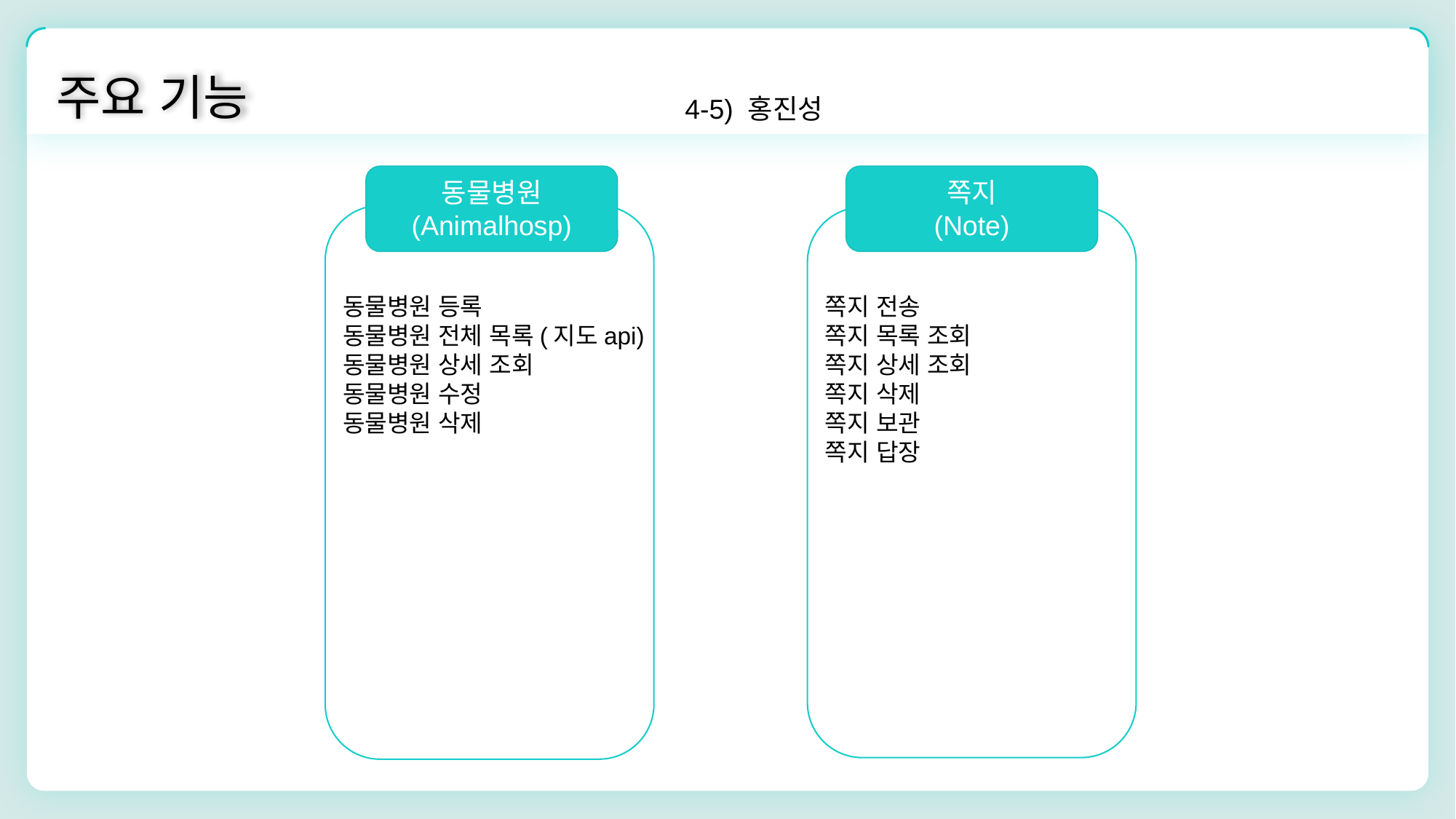

주요 기능
4-5) 홍진성
쪽지
(Note)
동물병원
(Animalhosp)

동물병원 등록
동물병원 전체 목록(지도api)
동물병원 상세 조회
동물병원 수정
동물병원 삭제
쪽지 전송
쪽지 목록 조회
쪽지 상세 조회
쪽지 삭제
쪽지 보관
쪽지 답장